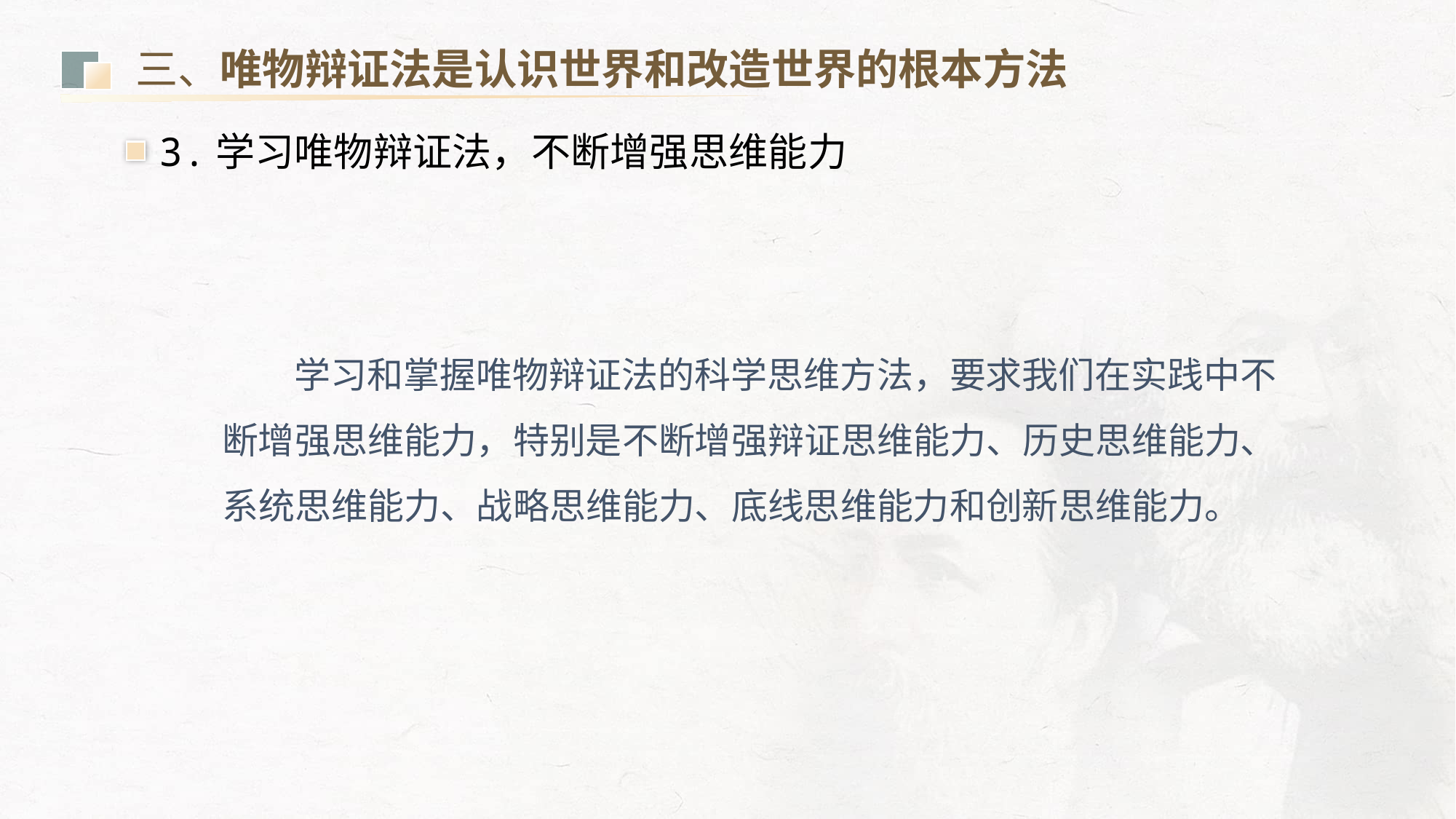

三、唯物辩证法是认识世界和改造世界的根本方法

3.学习唯物辩证法，不断增强思维能力

学习和掌握唯物辩证法的科学思维方法，要求我们在实践中不断增强思维能力，特别是不断增强辩证思维能力、历史思维能力、系统思维能力、战略思维能力、底线思维能力和创新思维能力。